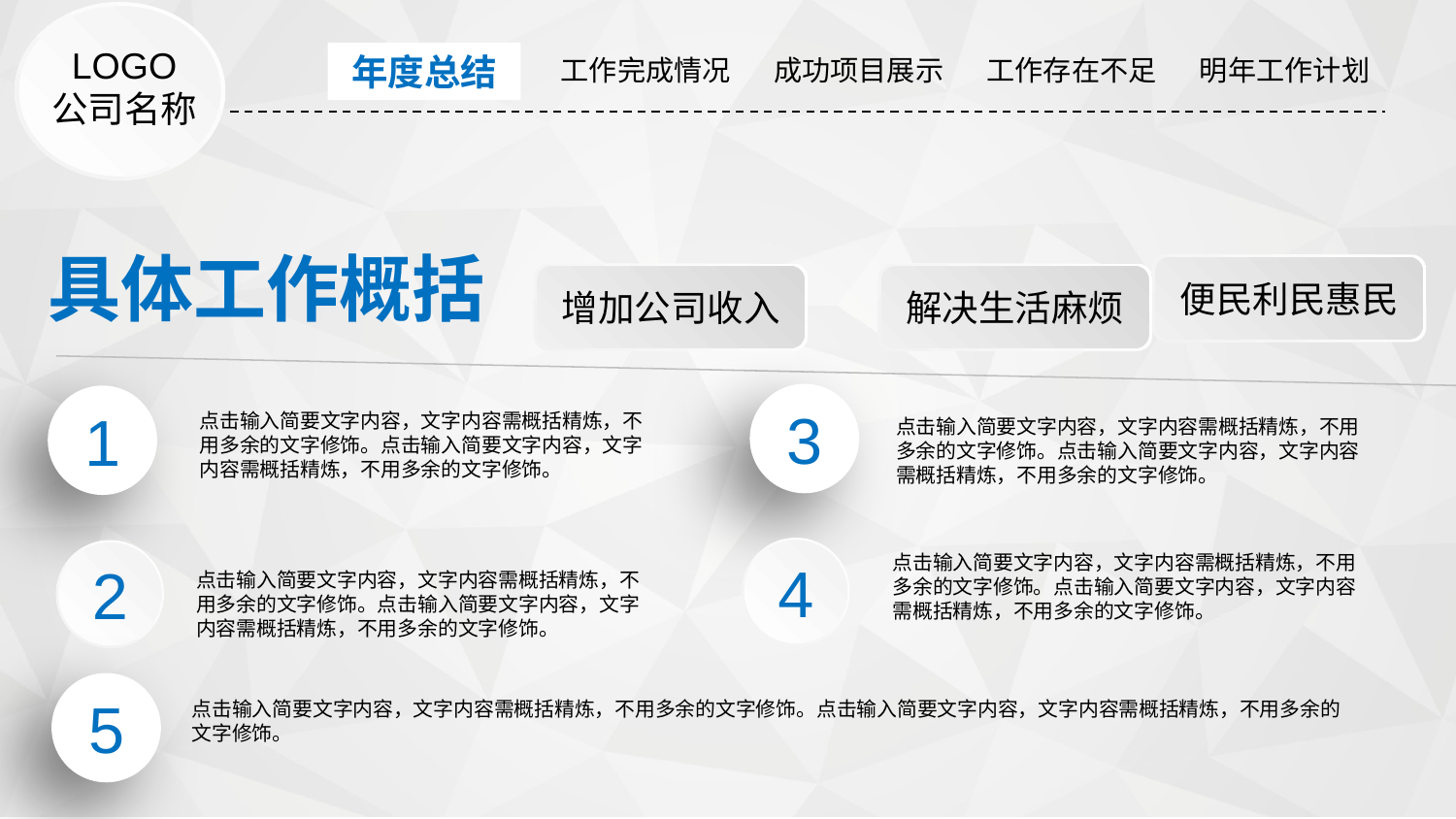

| 年度总结 | 工作完成情况 | 成功项目展示 | 工作存在不足 | 明年工作计划 |
| --- | --- | --- | --- | --- |

年度总结
LOGO
公司名称
具体工作概括

便民利民惠民

增加公司收入

解决生活麻烦
3
1
点击输入简要文字内容，文字内容需概括精炼，不用多余的文字修饰。点击输入简要文字内容，文字内容需概括精炼，不用多余的文字修饰。
点击输入简要文字内容，文字内容需概括精炼，不用多余的文字修饰。点击输入简要文字内容，文字内容需概括精炼，不用多余的文字修饰。

4

2
点击输入简要文字内容，文字内容需概括精炼，不用多余的文字修饰。点击输入简要文字内容，文字内容需概括精炼，不用多余的文字修饰。
点击输入简要文字内容，文字内容需概括精炼，不用多余的文字修饰。点击输入简要文字内容，文字内容需概括精炼，不用多余的文字修饰。
5
点击输入简要文字内容，文字内容需概括精炼，不用多余的文字修饰。点击输入简要文字内容，文字内容需概括精炼，不用多余的文字修饰。